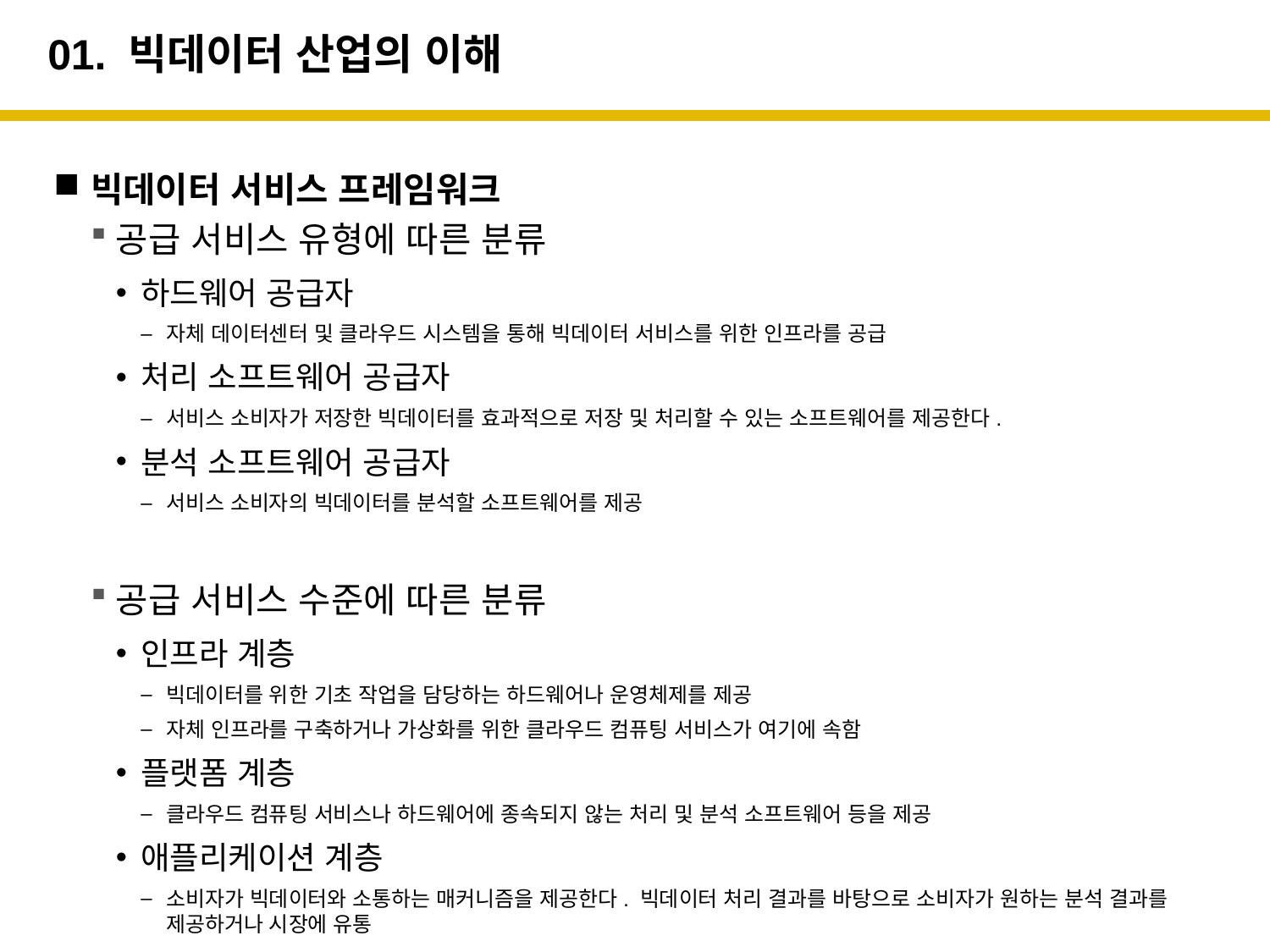

# 01. 빅데이터 산업의 이해
빅데이터 서비스 프레임워크
공급 서비스 유형에 따른 분류
하드웨어 공급자
자체 데이터센터 및 클라우드 시스템을 통해 빅데이터 서비스를 위한 인프라를 공급
처리 소프트웨어 공급자
서비스 소비자가 저장한 빅데이터를 효과적으로 저장 및 처리할 수 있는 소프트웨어를 제공한다.
분석 소프트웨어 공급자
서비스 소비자의 빅데이터를 분석할 소프트웨어를 제공

공급 서비스 수준에 따른 분류
인프라 계층
빅데이터를 위한 기초 작업을 담당하는 하드웨어나 운영체제를 제공
자체 인프라를 구축하거나 가상화를 위한 클라우드 컴퓨팅 서비스가 여기에 속함
플랫폼 계층
클라우드 컴퓨팅 서비스나 하드웨어에 종속되지 않는 처리 및 분석 소프트웨어 등을 제공
애플리케이션 계층
소비자가 빅데이터와 소통하는 매커니즘을 제공한다. 빅데이터 처리 결과를 바탕으로 소비자가 원하는 분석 결과를 제공하거나 시장에 유통